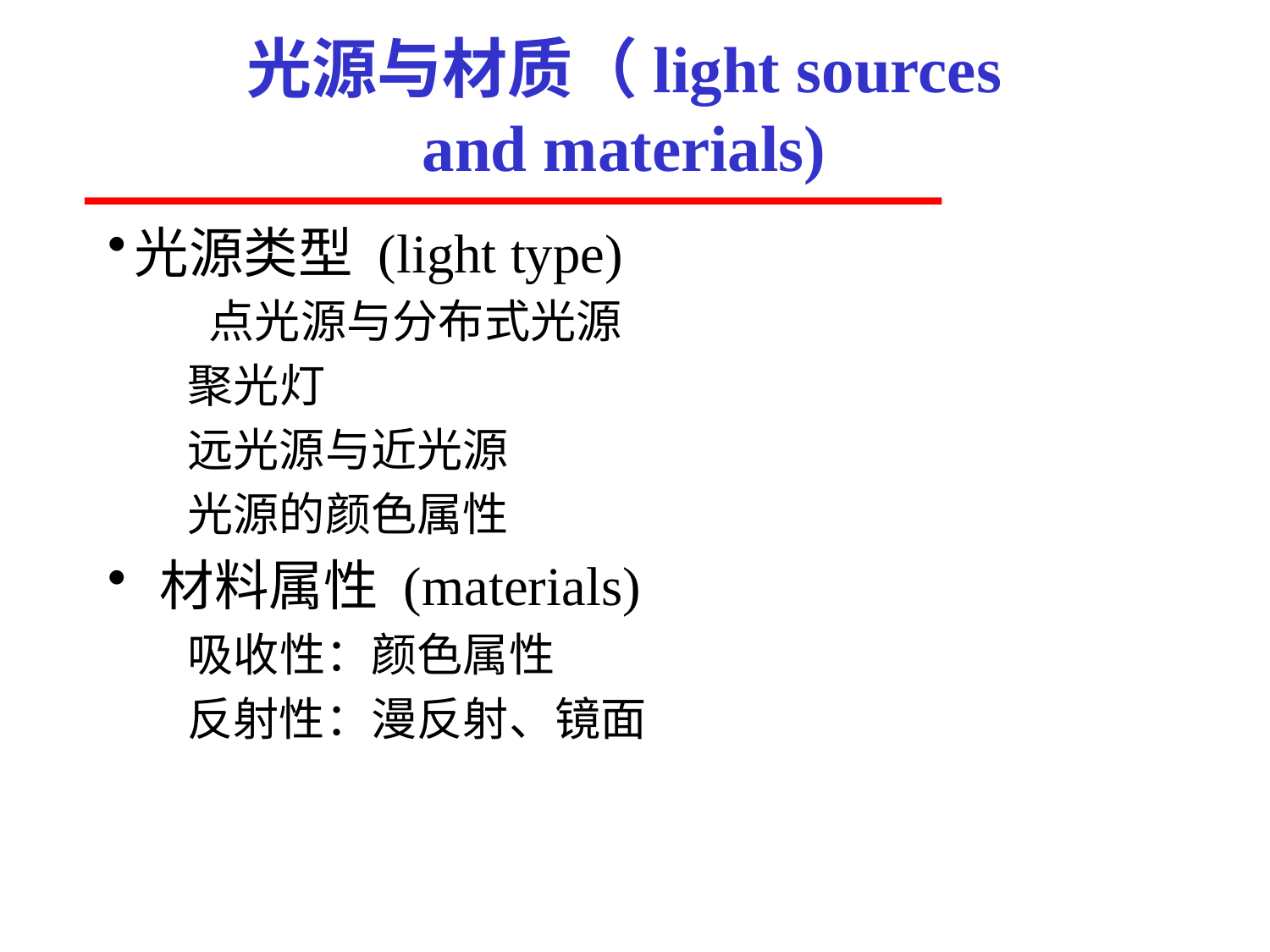

# 光源与材质（light sources and materials)
光源类型 (light type)
 点光源与分布式光源
聚光灯
远光源与近光源
光源的颜色属性
 材料属性 (materials)
吸收性：颜色属性
反射性：漫反射、镜面
25